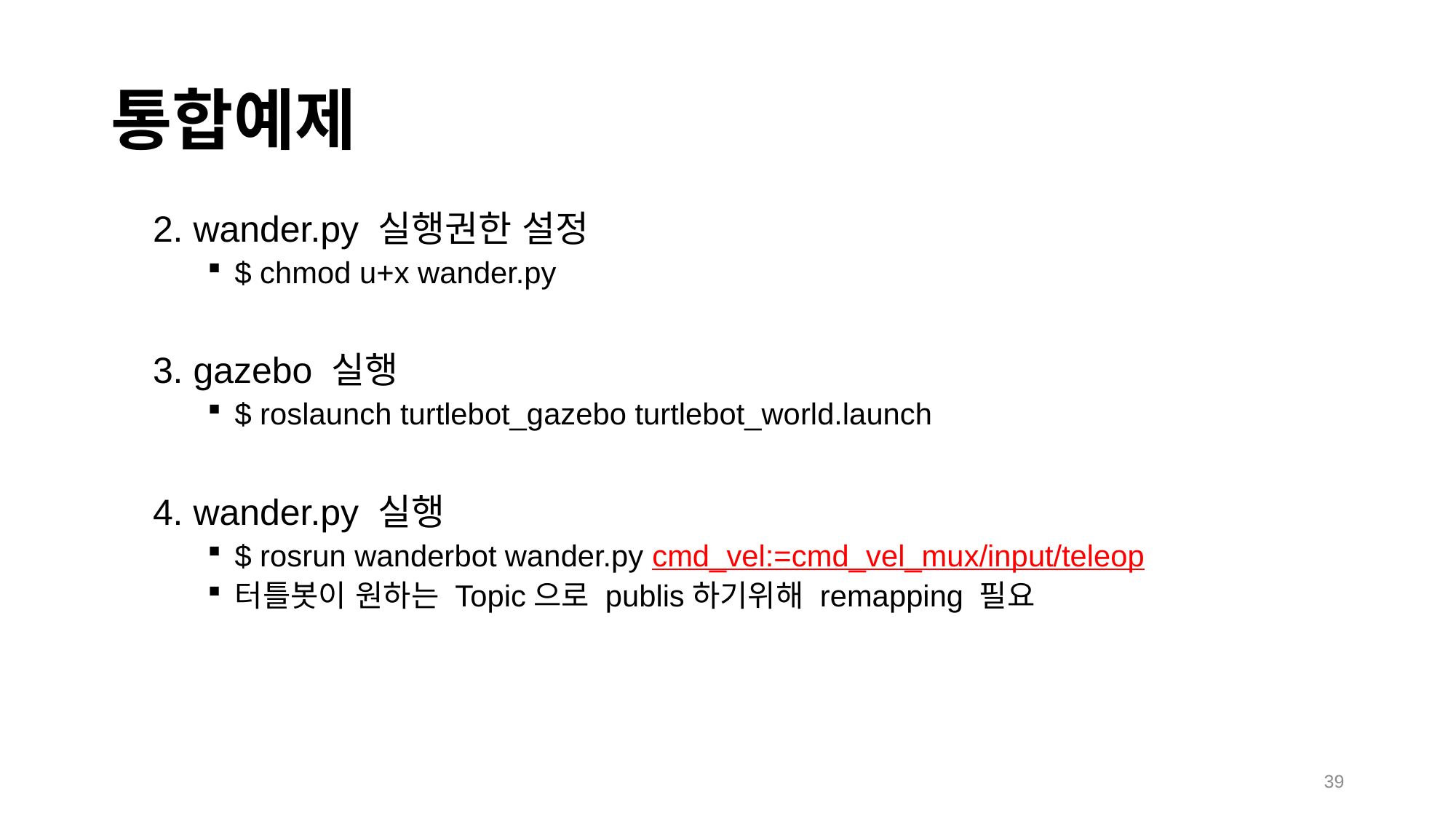

# 통합예제
2. wander.py 실행권한 설정
$ chmod u+x wander.py

3. gazebo 실행
$ roslaunch turtlebot_gazebo turtlebot_world.launch

4. wander.py 실행
$ rosrun wanderbot wander.py cmd_vel:=cmd_vel_mux/input/teleop
터틀봇이 원하는 Topic으로 publis하기위해 remapping 필요
39